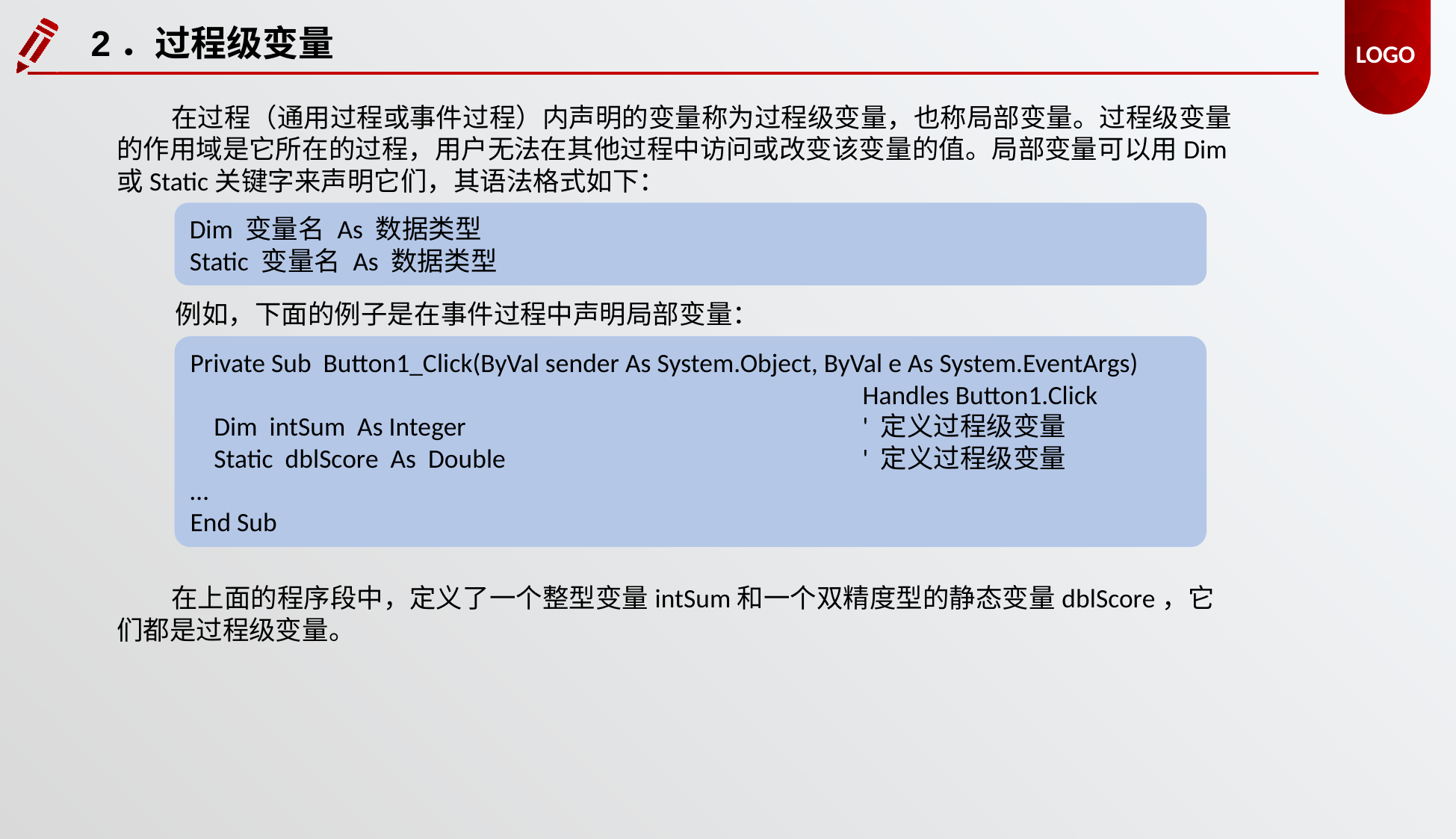

2．过程级变量
在过程（通用过程或事件过程）内声明的变量称为过程级变量，也称局部变量。过程级变量的作用域是它所在的过程，用户无法在其他过程中访问或改变该变量的值。局部变量可以用Dim或Static关键字来声明它们，其语法格式如下：
Dim 变量名 As 数据类型
Static 变量名 As 数据类型
例如，下面的例子是在事件过程中声明局部变量：
Private Sub  Button1_Click(ByVal sender As System.Object, ByVal e As System.EventArgs)
						Handles Button1.Click
    Dim  intSum  As Integer				' 定义过程级变量
    Static  dblScore  As  Double				' 定义过程级变量
…
End Sub
在上面的程序段中，定义了一个整型变量intSum和一个双精度型的静态变量dblScore，它们都是过程级变量。